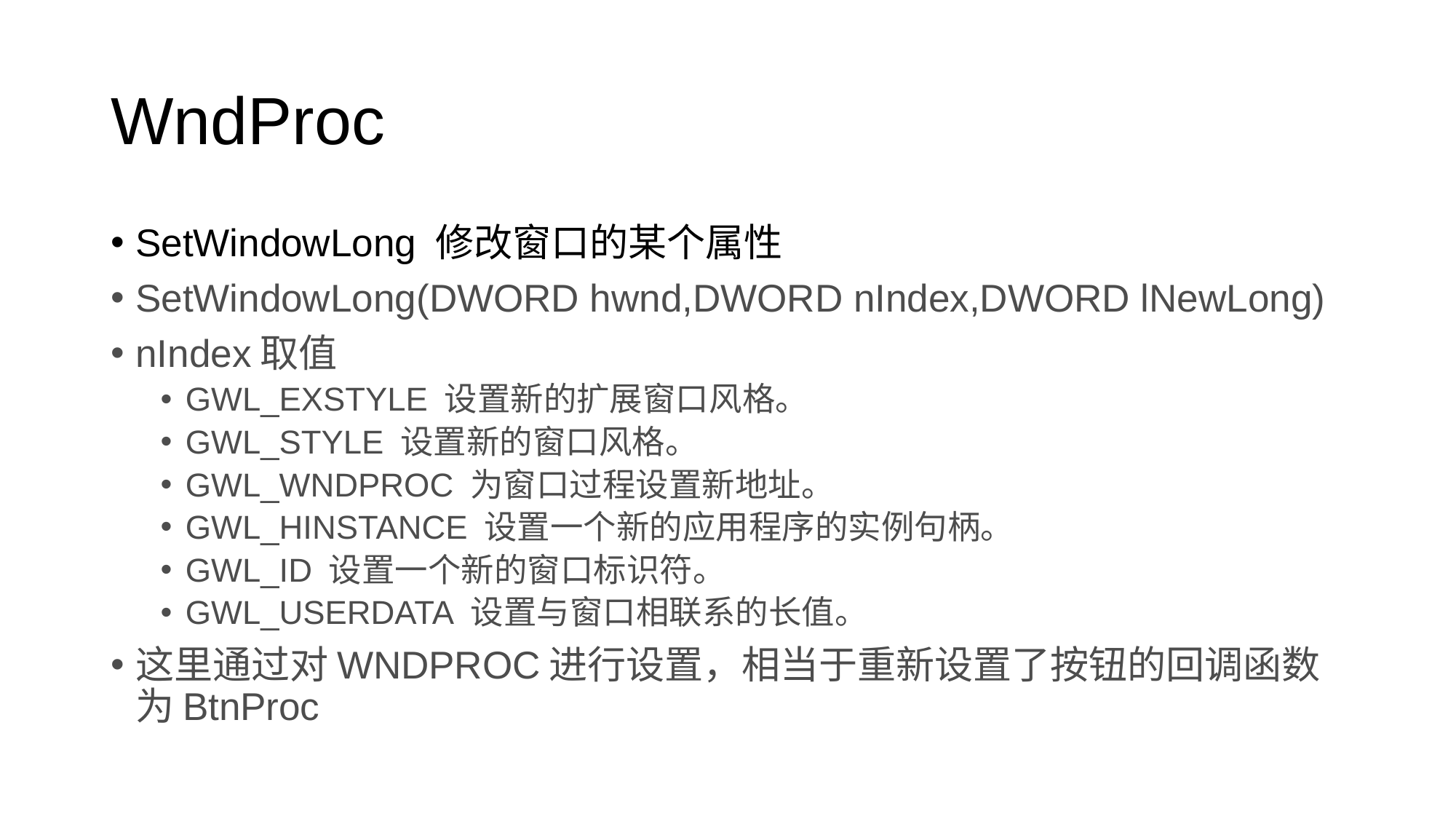

# WndProc
SetWindowLong 修改窗口的某个属性
SetWindowLong(DWORD hwnd,DWORD nIndex,DWORD lNewLong)
nIndex取值
GWL_EXSTYLE 设置新的扩展窗口风格。
GWL_STYLE 设置新的窗口风格。
GWL_WNDPROC 为窗口过程设置新地址。
GWL_HINSTANCE 设置一个新的应用程序的实例句柄。
GWL_ID 设置一个新的窗口标识符。
GWL_USERDATA 设置与窗口相联系的长值。
这里通过对WNDPROC进行设置，相当于重新设置了按钮的回调函数为BtnProc